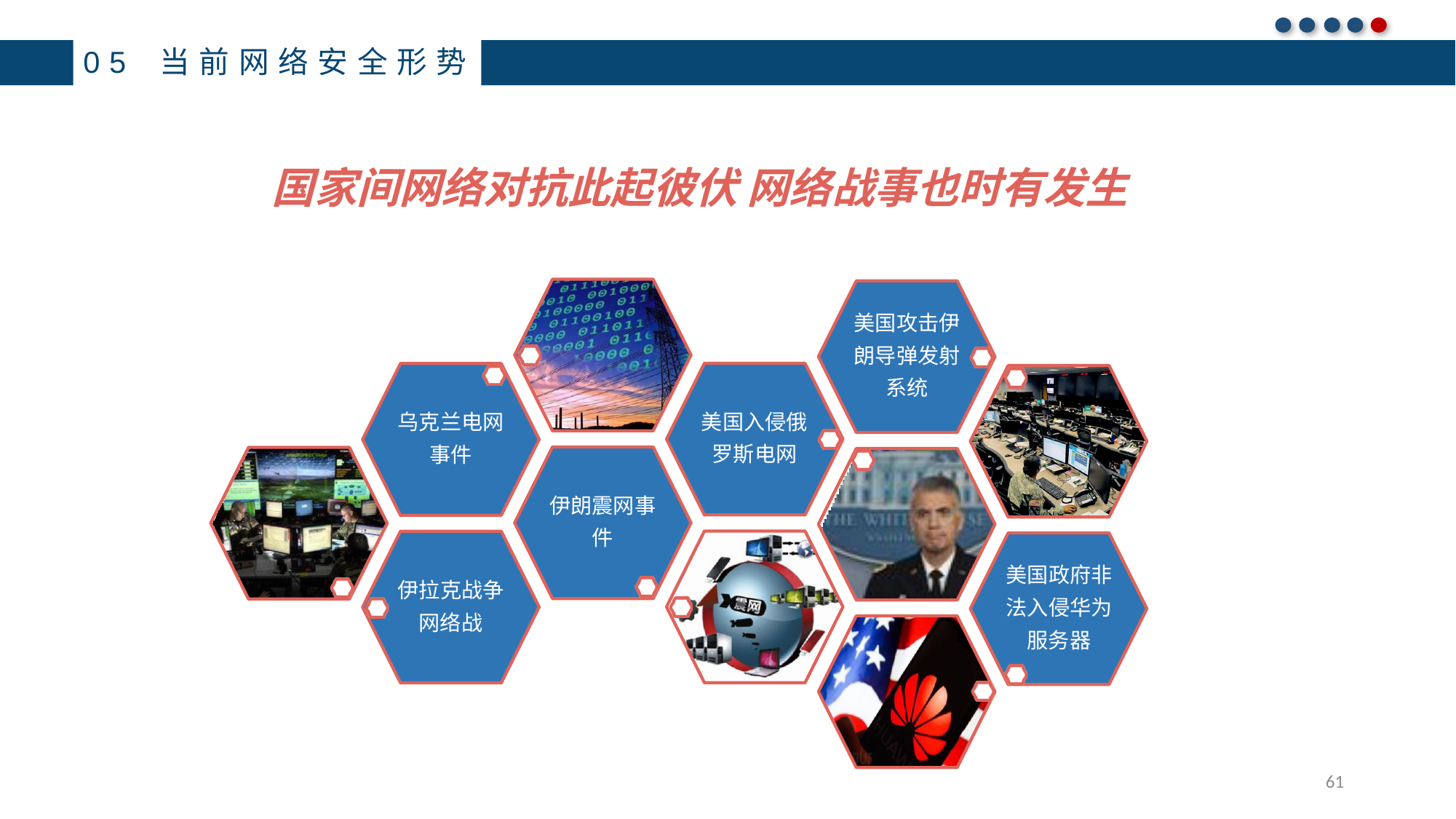

05 当前网络安全形势

国家间网络对抗此起彼伏 网络战事也时有发生

美国攻击伊 朗导弹发射 系统

美国入侵俄 罗斯电网
乌克兰电网
事件

伊朗震网事 件

美国政府非 法入侵华为 服务器
伊拉克战争
网络战

61